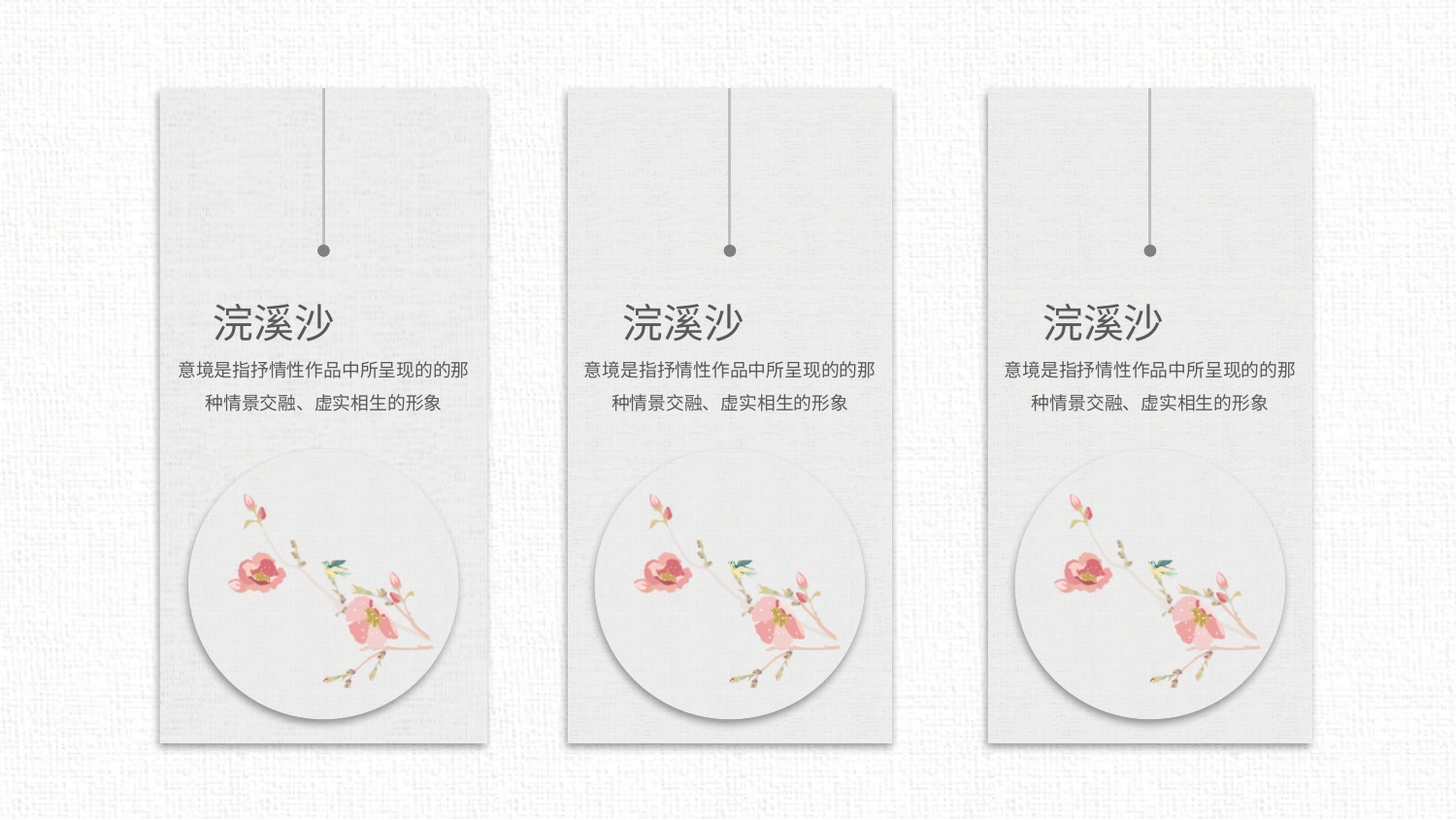

浣溪沙
浣溪沙
浣溪沙
意境是指抒情性作品中所呈现的的那种情景交融、虚实相生的形象
意境是指抒情性作品中所呈现的的那种情景交融、虚实相生的形象
意境是指抒情性作品中所呈现的的那种情景交融、虚实相生的形象